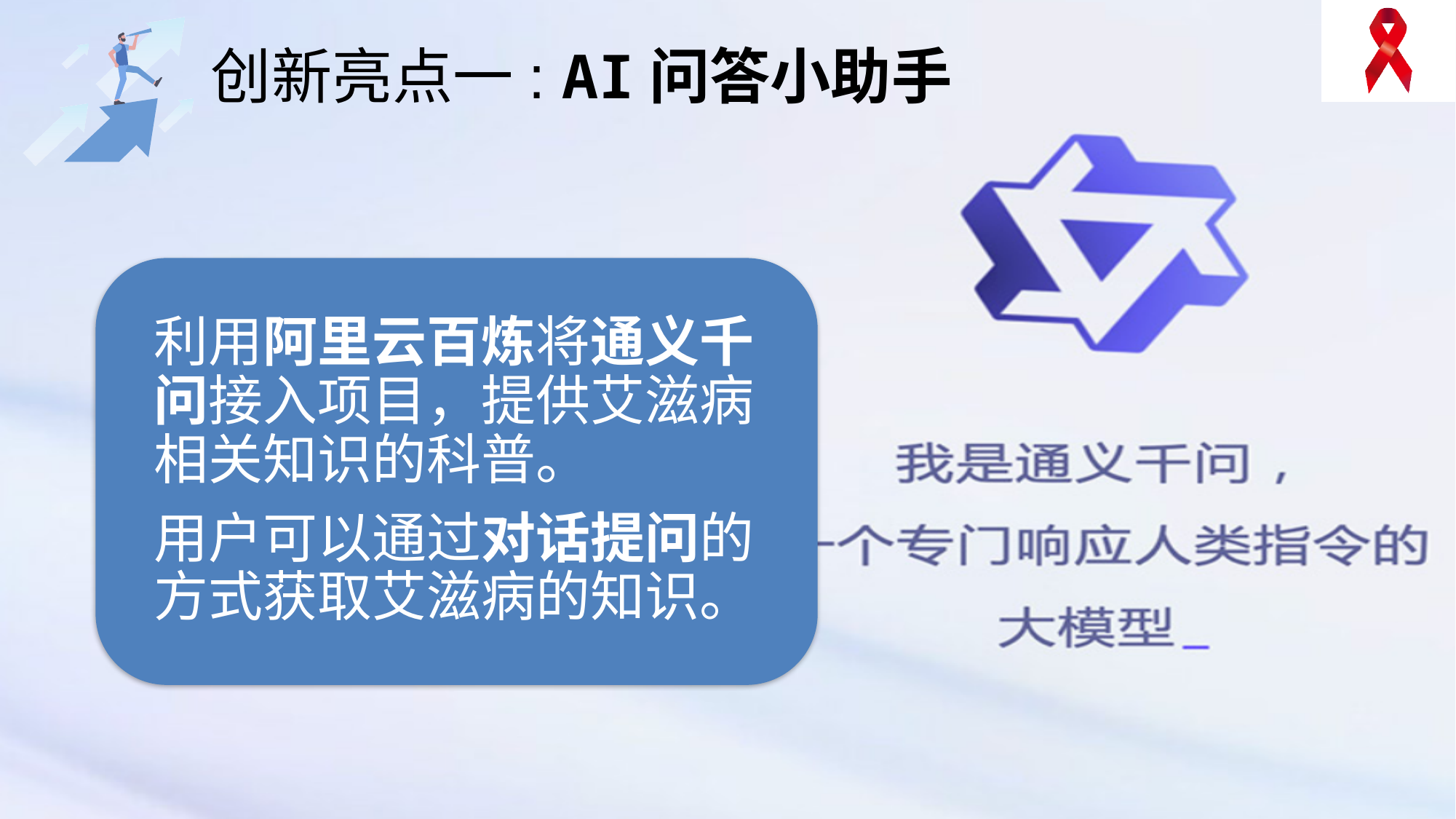

# 创新亮点一: AI问答小助手

利用阿里云百炼将通义千问接入项目，提供艾滋病相关知识的科普。
用户可以通过对话提问的方式获取艾滋病的知识。